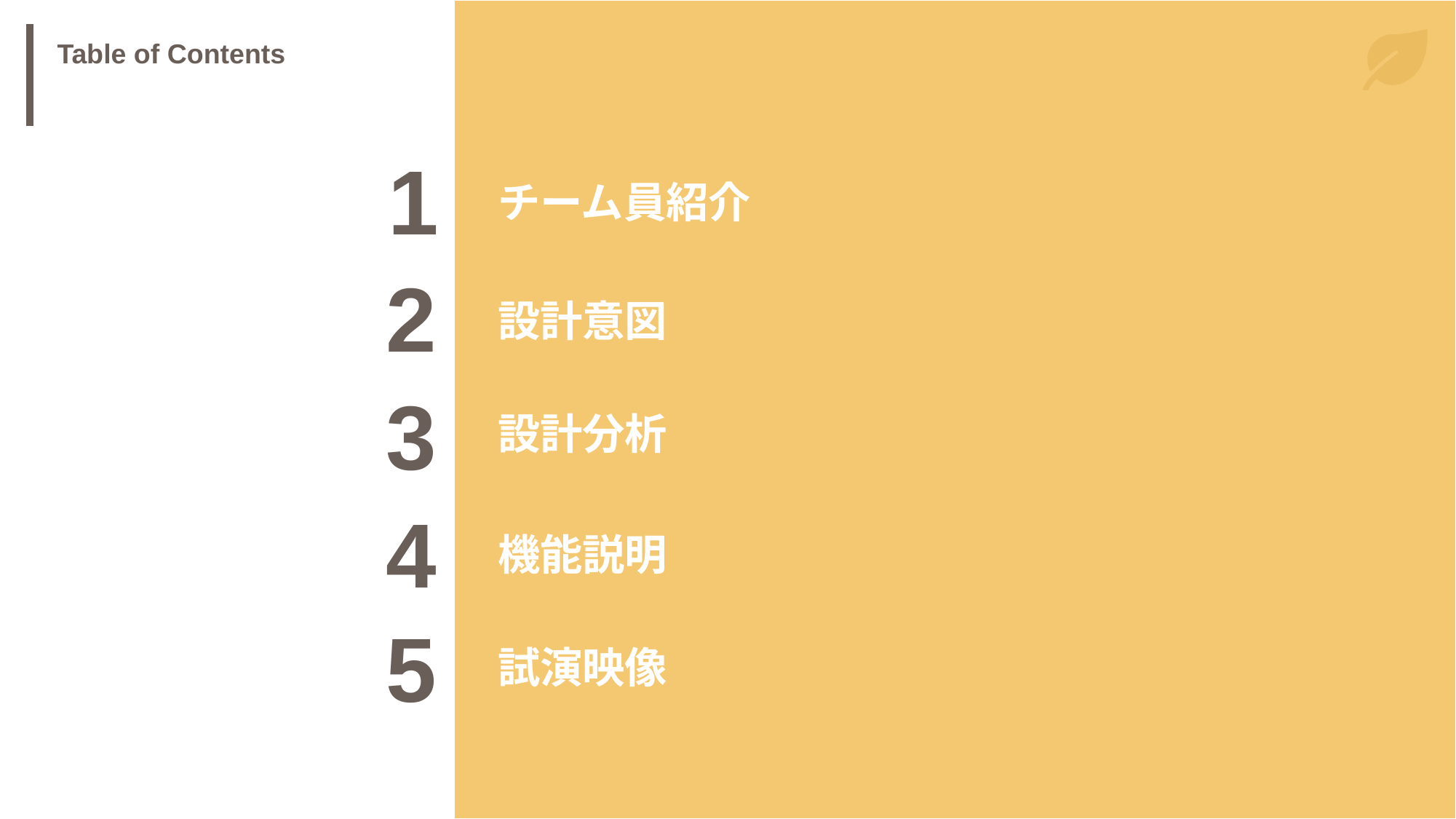

Table of Contents
1
チーム員紹介
2
設計意図
3
設計分析
4
機能説明
5
試演映像